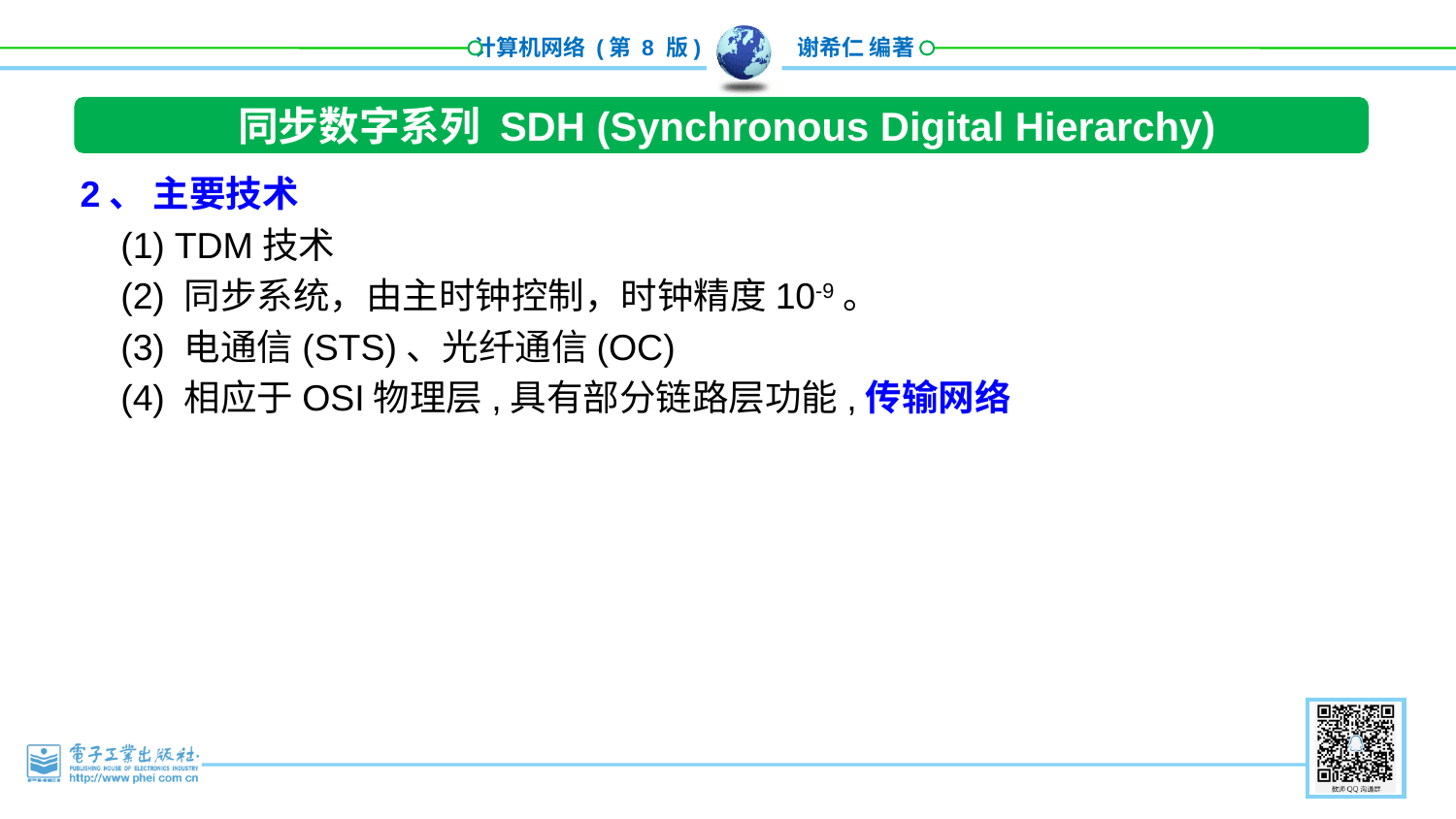

同步数字系列 SDH (Synchronous Digital Hierarchy)
2、 主要技术
    (1) TDM技术
    (2) 同步系统，由主时钟控制，时钟精度10-9。
    (3) 电通信(STS)、光纤通信(OC)
    (4) 相应于OSI物理层,具有部分链路层功能,传输网络